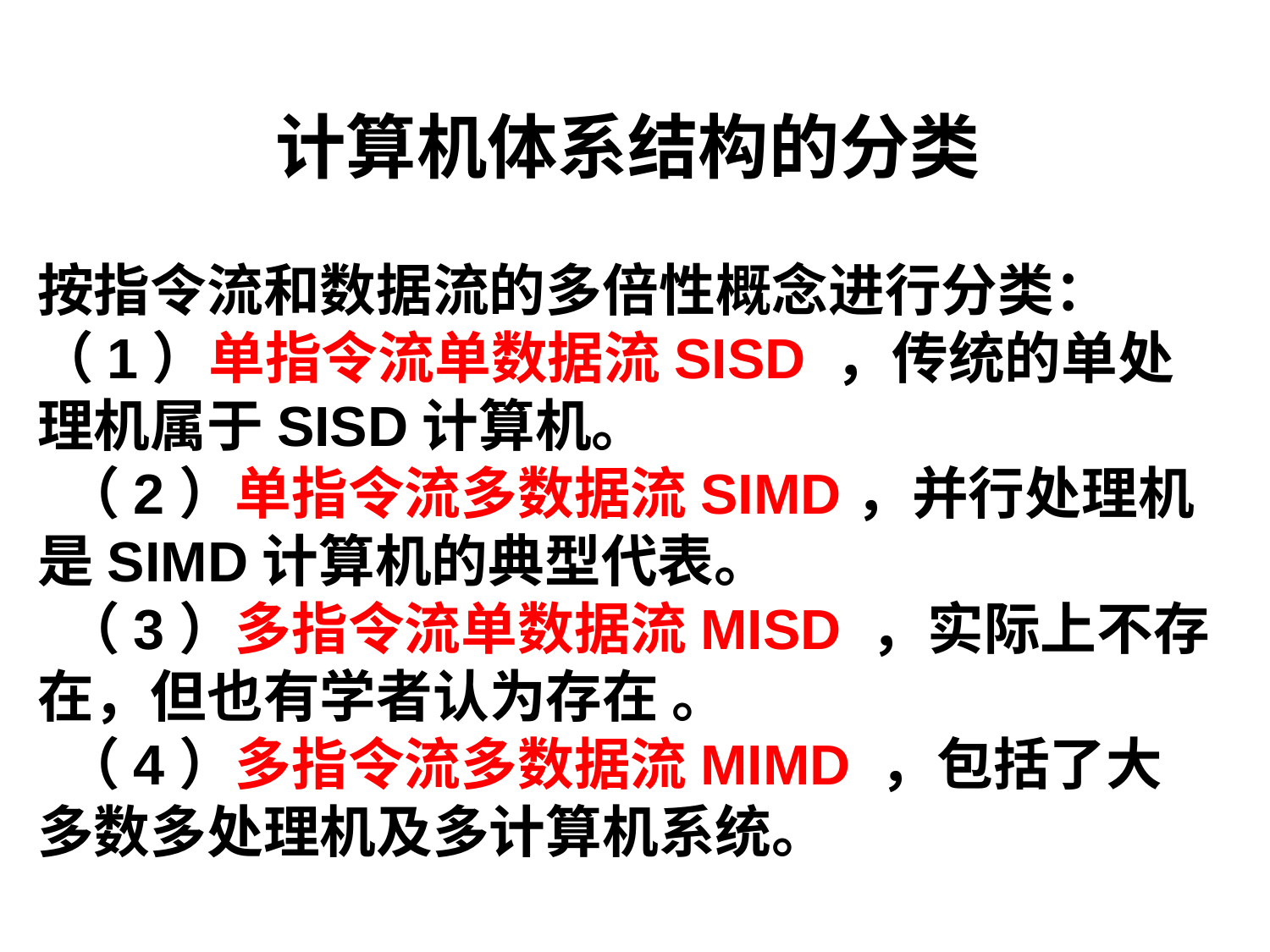

计算机体系结构的分类

按指令流和数据流的多倍性概念进行分类：
（1）单指令流单数据流SISD ，传统的单处理机属于SISD计算机。
 （2）单指令流多数据流SIMD，并行处理机是SIMD计算机的典型代表。
 （3）多指令流单数据流MISD ，实际上不存在，但也有学者认为存在 。
 （4）多指令流多数据流MIMD ，包括了大多数多处理机及多计算机系统。